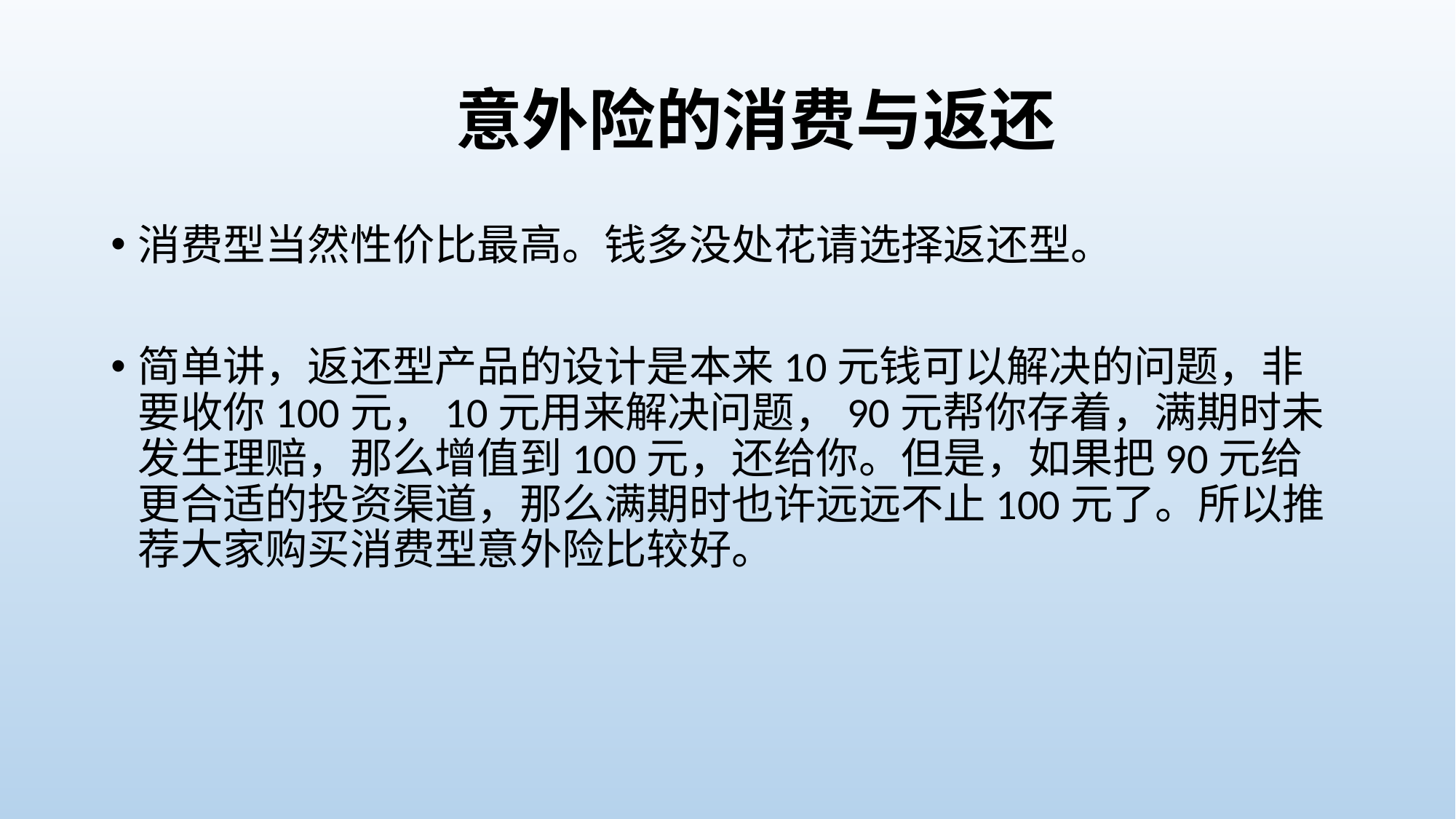

# 意外险的消费与返还
消费型当然性价比最高。钱多没处花请选择返还型。

简单讲，返还型产品的设计是本来10元钱可以解决的问题，非要收你100元，10元用来解决问题，90元帮你存着，满期时未发生理赔，那么增值到100元，还给你。但是，如果把90元给更合适的投资渠道，那么满期时也许远远不止100元了。所以推荐大家购买消费型意外险比较好。